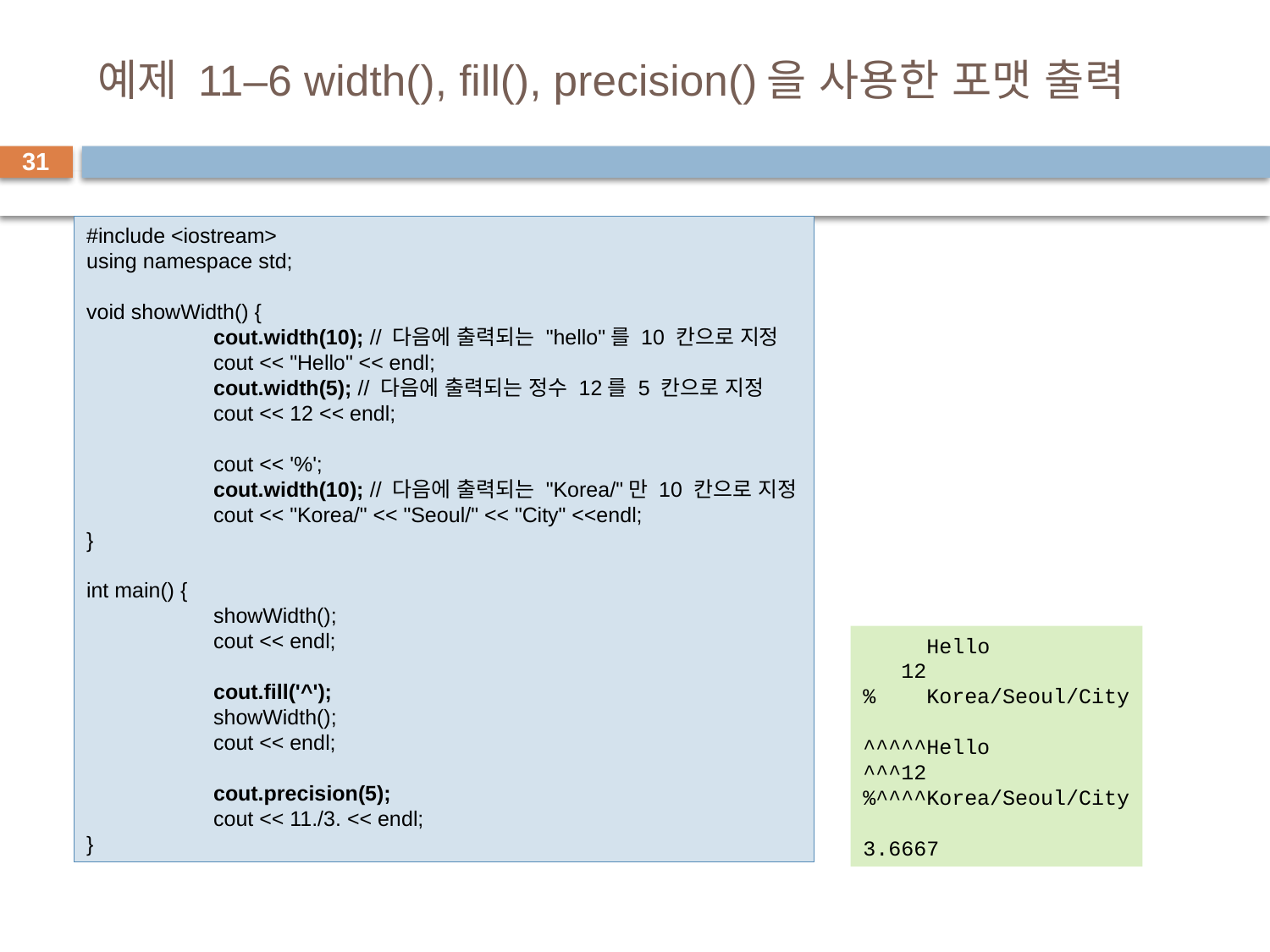

# 예제 11–6 width(), fill(), precision()을 사용한 포맷 출력
31
#include <iostream>
using namespace std;

void showWidth() {
	cout.width(10); // 다음에 출력되는 "hello"를 10 칸으로 지정
	cout << "Hello" << endl;
	cout.width(5); // 다음에 출력되는 정수 12를 5 칸으로 지정
	cout << 12 << endl;

	cout << '%';
	cout.width(10); // 다음에 출력되는 "Korea/"만 10 칸으로 지정
	cout << "Korea/" << "Seoul/" << "City" <<endl;
}

int main() {
	showWidth();
	cout << endl;

	cout.fill('^');
	showWidth();
	cout << endl;

	cout.precision(5);
	cout << 11./3. << endl;
}
     Hello
   12
%    Korea/Seoul/City

^^^^^Hello
^^^12
%^^^^Korea/Seoul/City

3.6667